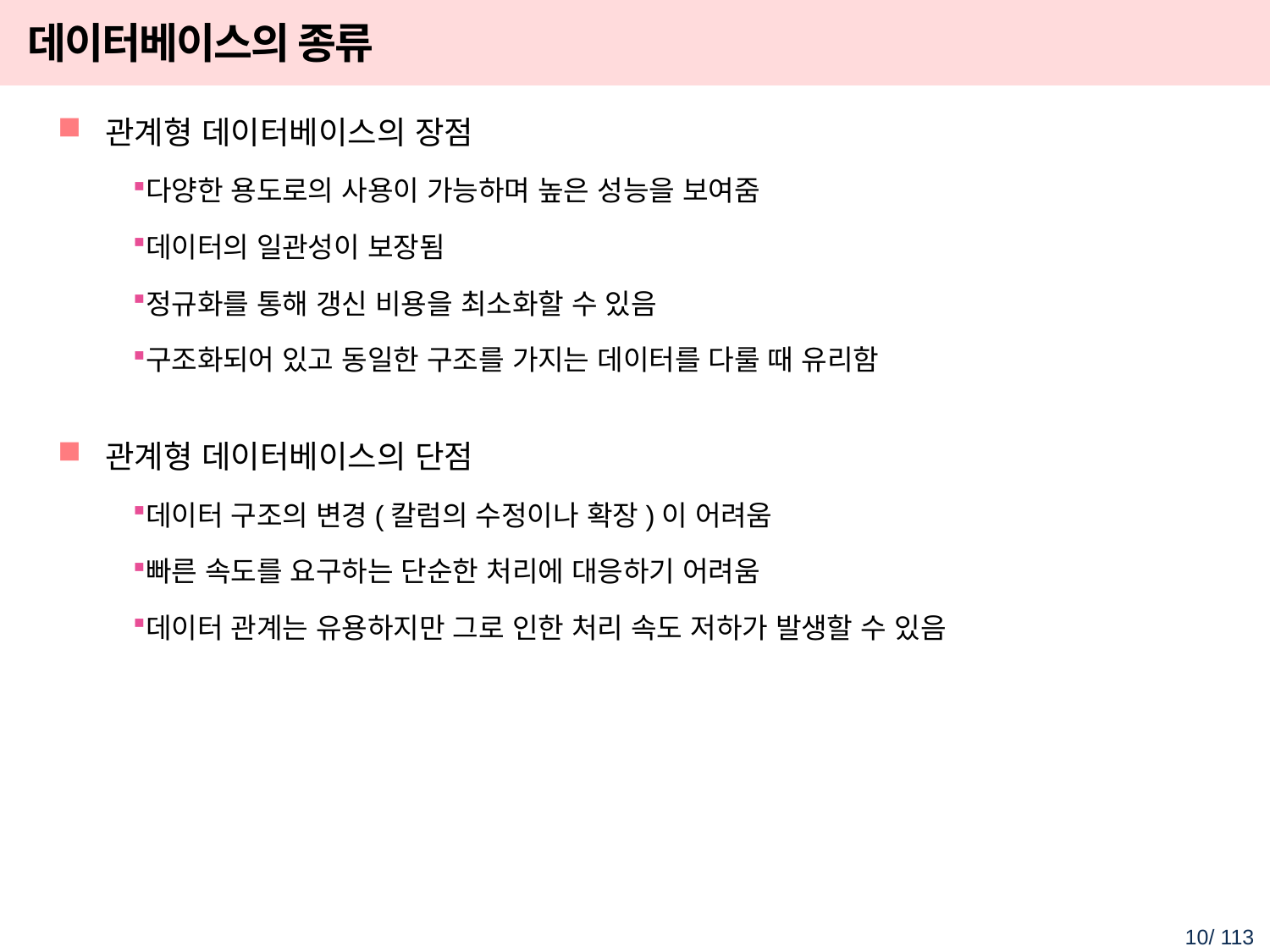

# 데이터베이스의 종류
관계형 데이터베이스의 장점
다양한 용도로의 사용이 가능하며 높은 성능을 보여줌
데이터의 일관성이 보장됨
정규화를 통해 갱신 비용을 최소화할 수 있음
구조화되어 있고 동일한 구조를 가지는 데이터를 다룰 때 유리함

관계형 데이터베이스의 단점
데이터 구조의 변경(칼럼의 수정이나 확장)이 어려움
빠른 속도를 요구하는 단순한 처리에 대응하기 어려움
데이터 관계는 유용하지만 그로 인한 처리 속도 저하가 발생할 수 있음